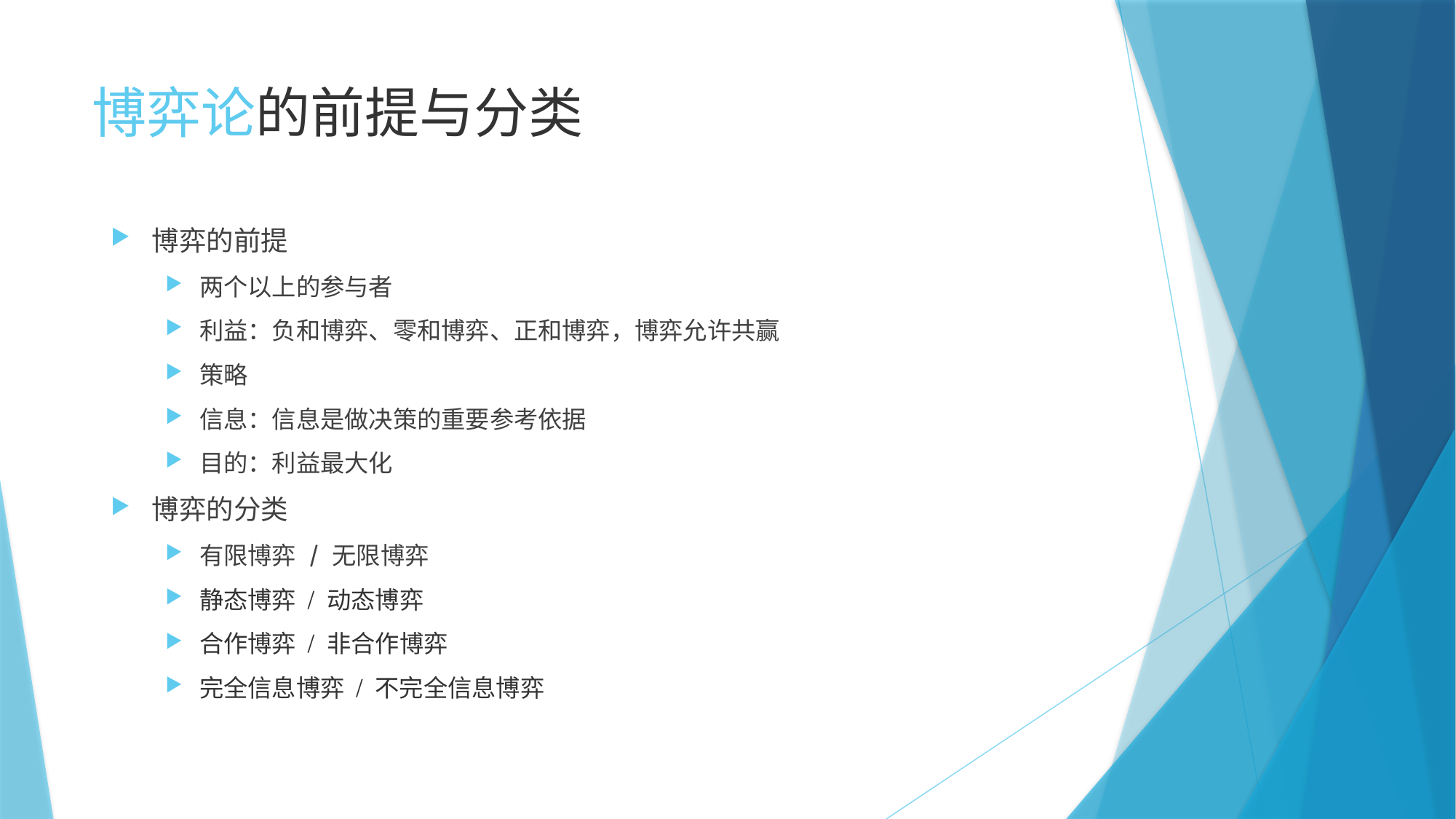

# 博弈论的前提与分类
博弈的前提
两个以上的参与者
利益：负和博弈、零和博弈、正和博弈，博弈允许共赢
策略
信息：信息是做决策的重要参考依据
目的：利益最大化
博弈的分类
有限博弈 / 无限博弈
静态博弈 / 动态博弈
合作博弈 / 非合作博弈
完全信息博弈 / 不完全信息博弈